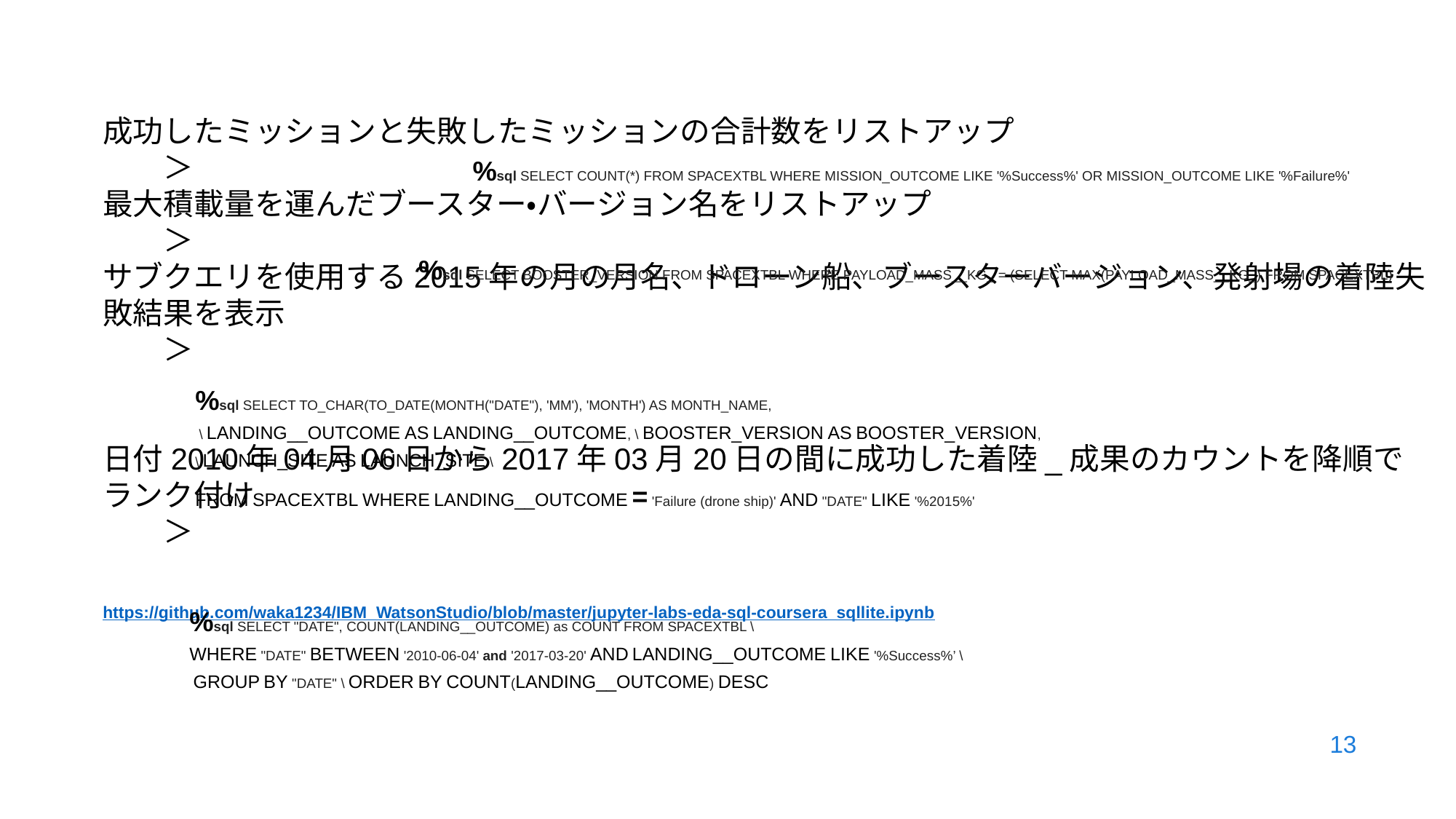

成功したミッションと失敗したミッションの合計数をリストアップ
　　＞
最大積載量を運んだブースター・バージョン名をリストアップ
　　＞
サブクエリを使用する2015年の月の月名、ドローン船、ブースターバージョン、発射場の着陸失敗結果を表示
　　＞

日付2010年04月06日から2017年03月20日の間に成功した着陸_成果のカウントを降順でランク付け
　　＞

https://github.com/waka1234/IBM_WatsonStudio/blob/master/jupyter-labs-eda-sql-coursera_sqllite.ipynb

%sql SELECT COUNT(*) FROM SPACEXTBL WHERE MISSION_OUTCOME LIKE '%Success%' OR MISSION_OUTCOME LIKE '%Failure%'
%sql SELECT BOOSTER_VERSION FROM SPACEXTBL WHERE PAYLOAD_MASS__KG_ = (SELECT MAX(PAYLOAD_MASS__KG_) FROM SPACEXTBL)
%sql SELECT TO_CHAR(TO_DATE(MONTH("DATE"), 'MM'), 'MONTH') AS MONTH_NAME,
 \ LANDING__OUTCOME AS LANDING__OUTCOME, \ BOOSTER_VERSION AS BOOSTER_VERSION,
\ LAUNCH_SITE AS LAUNCH_SITE \
FROM SPACEXTBL WHERE LANDING__OUTCOME = 'Failure (drone ship)' AND "DATE" LIKE '%2015%'
%sql SELECT "DATE", COUNT(LANDING__OUTCOME) as COUNT FROM SPACEXTBL \
WHERE "DATE" BETWEEN '2010-06-04' and '2017-03-20' AND LANDING__OUTCOME LIKE '%Success%’ \
 GROUP BY "DATE" \ ORDER BY COUNT(LANDING__OUTCOME) DESC
13